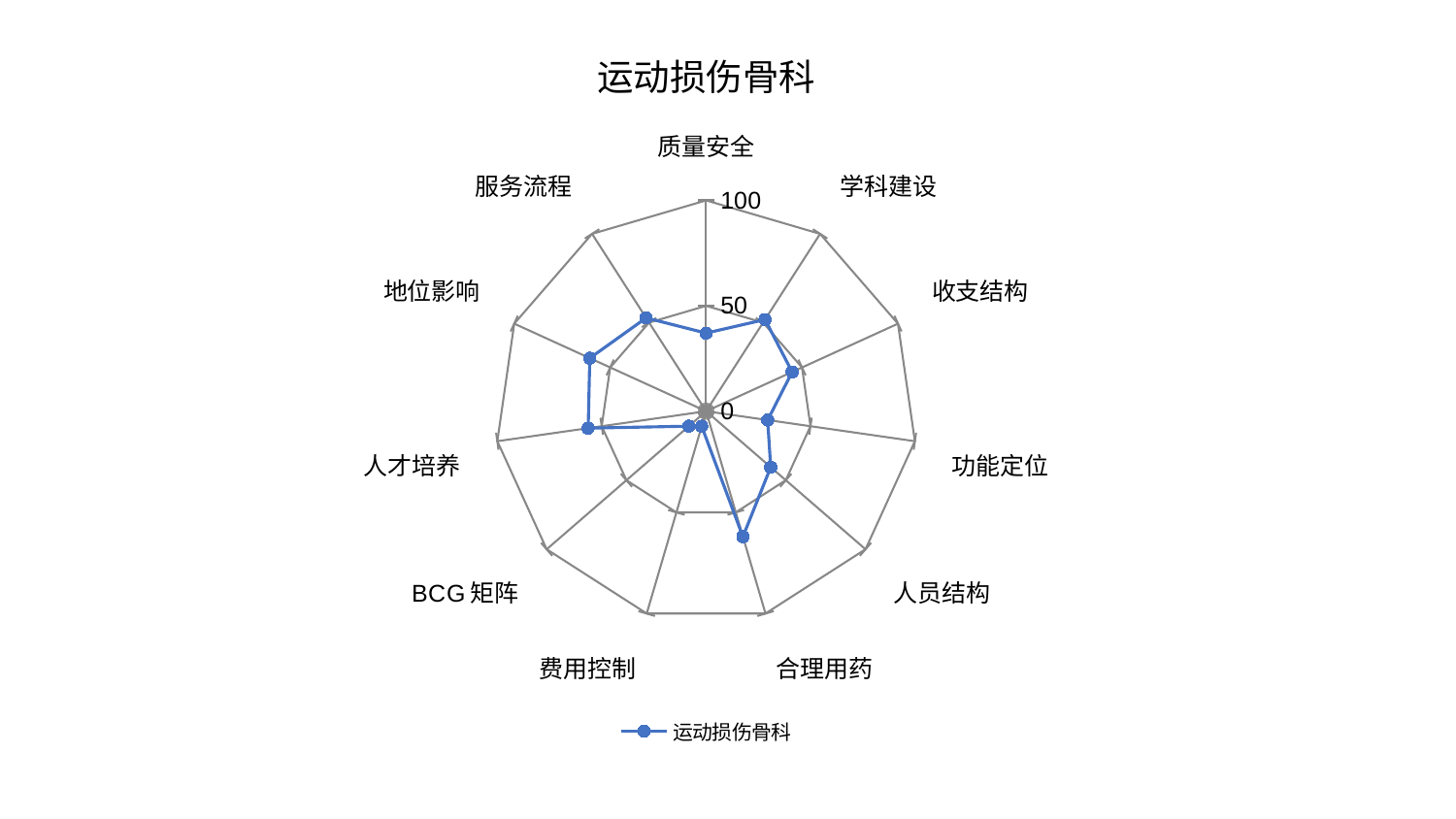

### Chart: 运动损伤骨科

| Category | 运动损伤骨科 |
|---|---|
| 质量安全 | 37.05017577263199 |
| 学科建设 | 51.71041690225002 |
| 收支结构 | 44.847484255337335 |
| 功能定位 | 29.49813535242157 |
| 人员结构 | 40.5530025453713 |
| 合理用药 | 62.004778141130515 |
| 费用控制 | 7.440124852462727 |
| BCG矩阵 | 10.852605838041976 |
| 人才培养 | 56.475579870878825 |
| 地位影响 | 60.6152167532743 |
| 服务流程 | 52.62235942865524 |
171